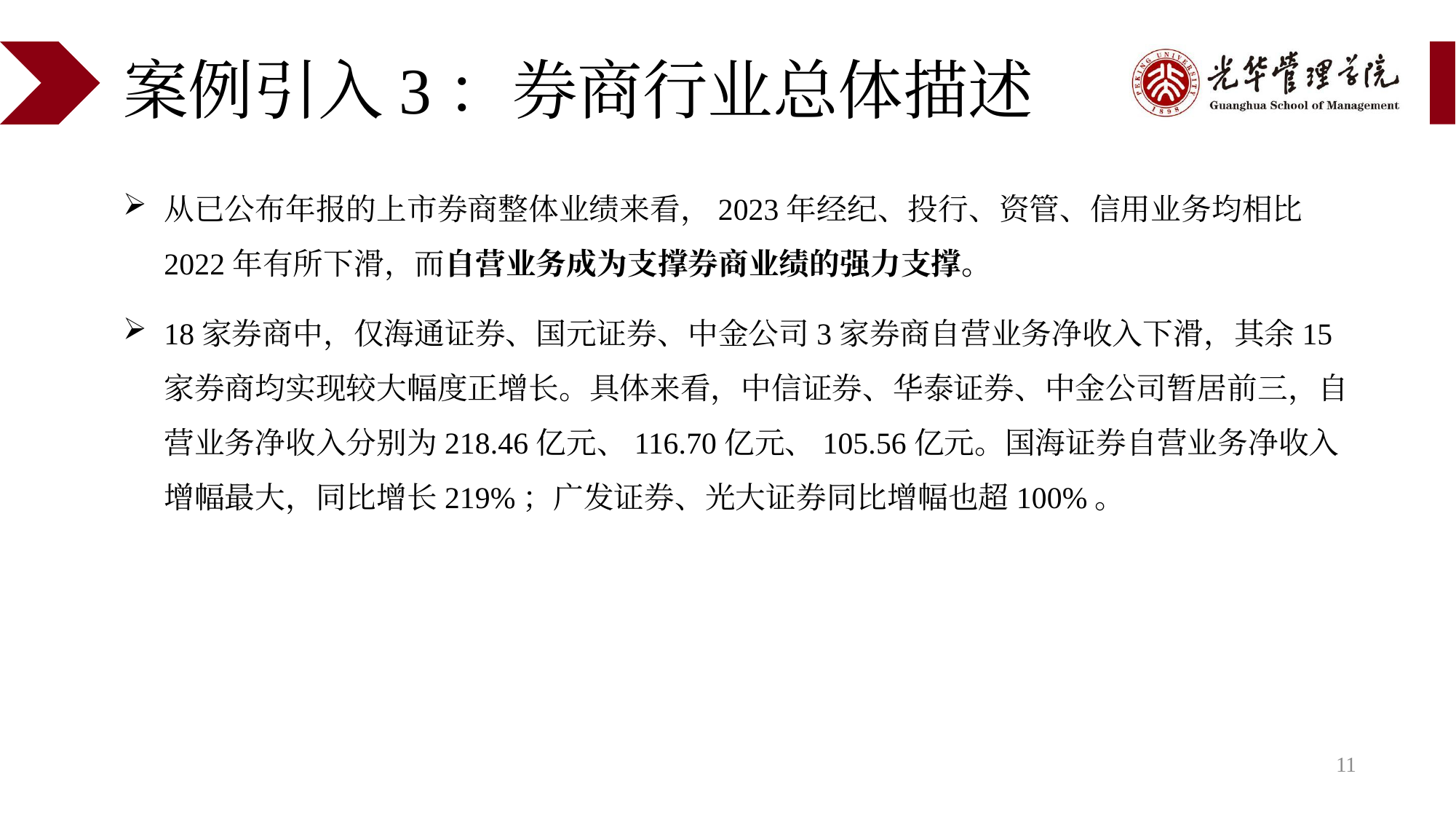

# 案例引入3：券商行业总体描述
从已公布年报的上市券商整体业绩来看，2023年经纪、投行、资管、信用业务均相比2022年有所下滑，而自营业务成为支撑券商业绩的强力支撑。
18家券商中，仅海通证券、国元证券、中金公司3家券商自营业务净收入下滑，其余15家券商均实现较大幅度正增长。具体来看，中信证券、华泰证券、中金公司暂居前三，自营业务净收入分别为218.46亿元、116.70亿元、105.56亿元。国海证券自营业务净收入增幅最大，同比增长219%；广发证券、光大证券同比增幅也超100%。
11